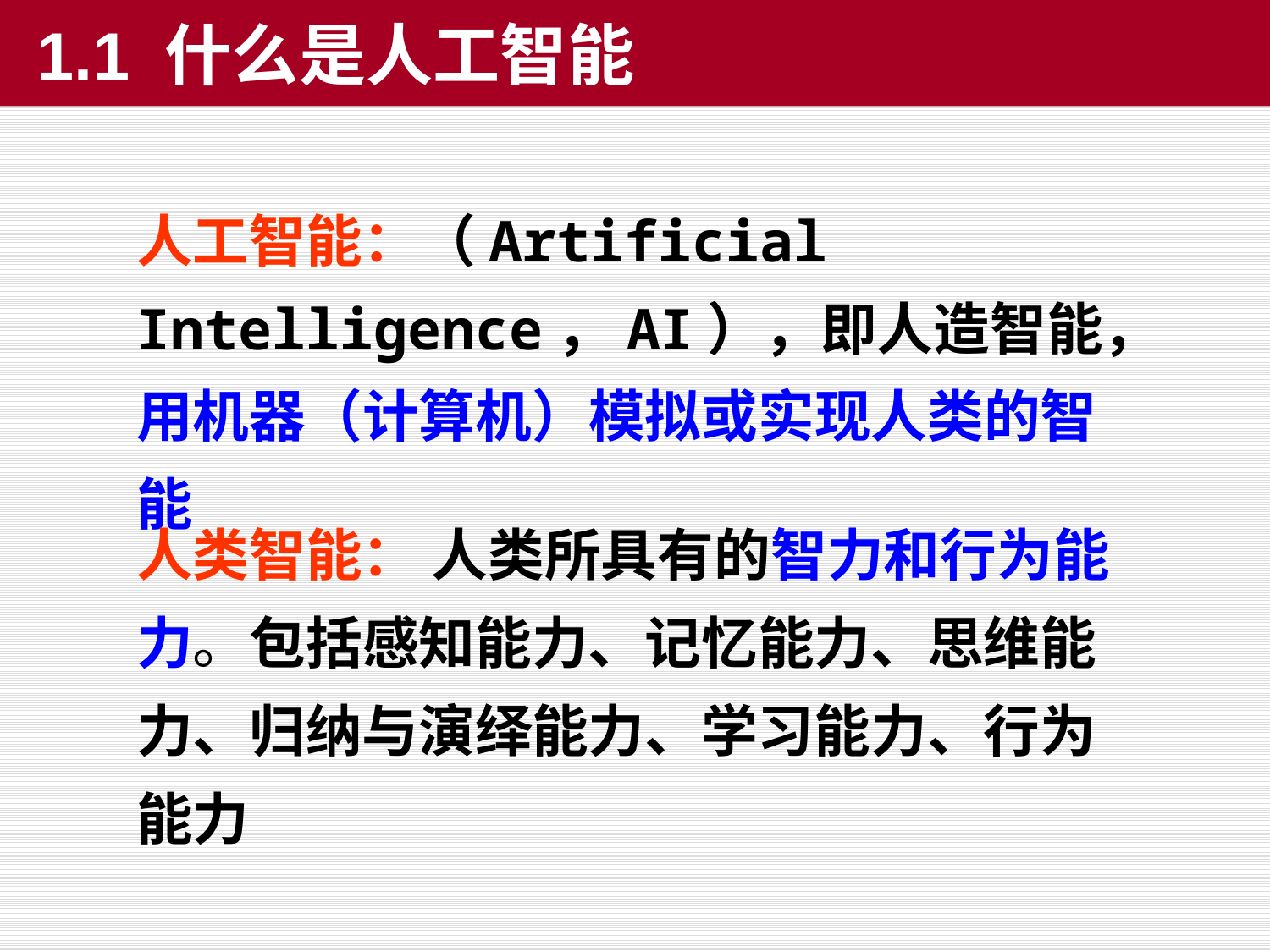

1.1 什么是人工智能
人工智能：（Artificial Intelligence，AI），即人造智能，用机器（计算机）模拟或实现人类的智能
人类智能： 人类所具有的智力和行为能力。包括感知能力、记忆能力、思维能力、归纳与演绎能力、学习能力、行为能力